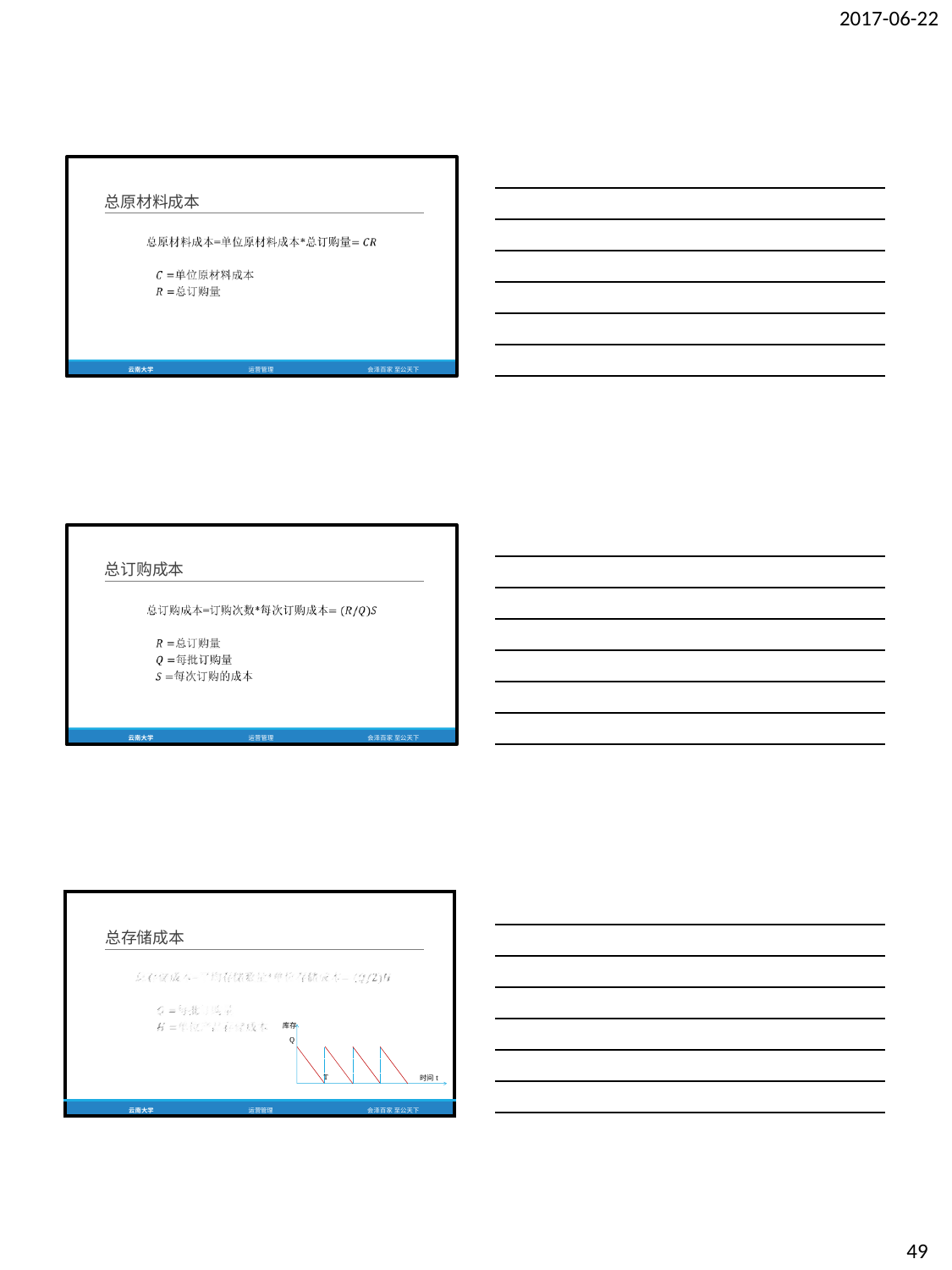

2017-06-22

总原材料成本

云南大学
运营管理
会泽百家 至公天下

总订购成本

云南大学
运营管理
会泽百家 至公天下

| 总存储成本 |  | 库存 Q | T | 时间t |
| --- | --- | --- | --- | --- |
| 云南大学 | 运营管理 | 会泽百家 至公天下 |  |  |

49